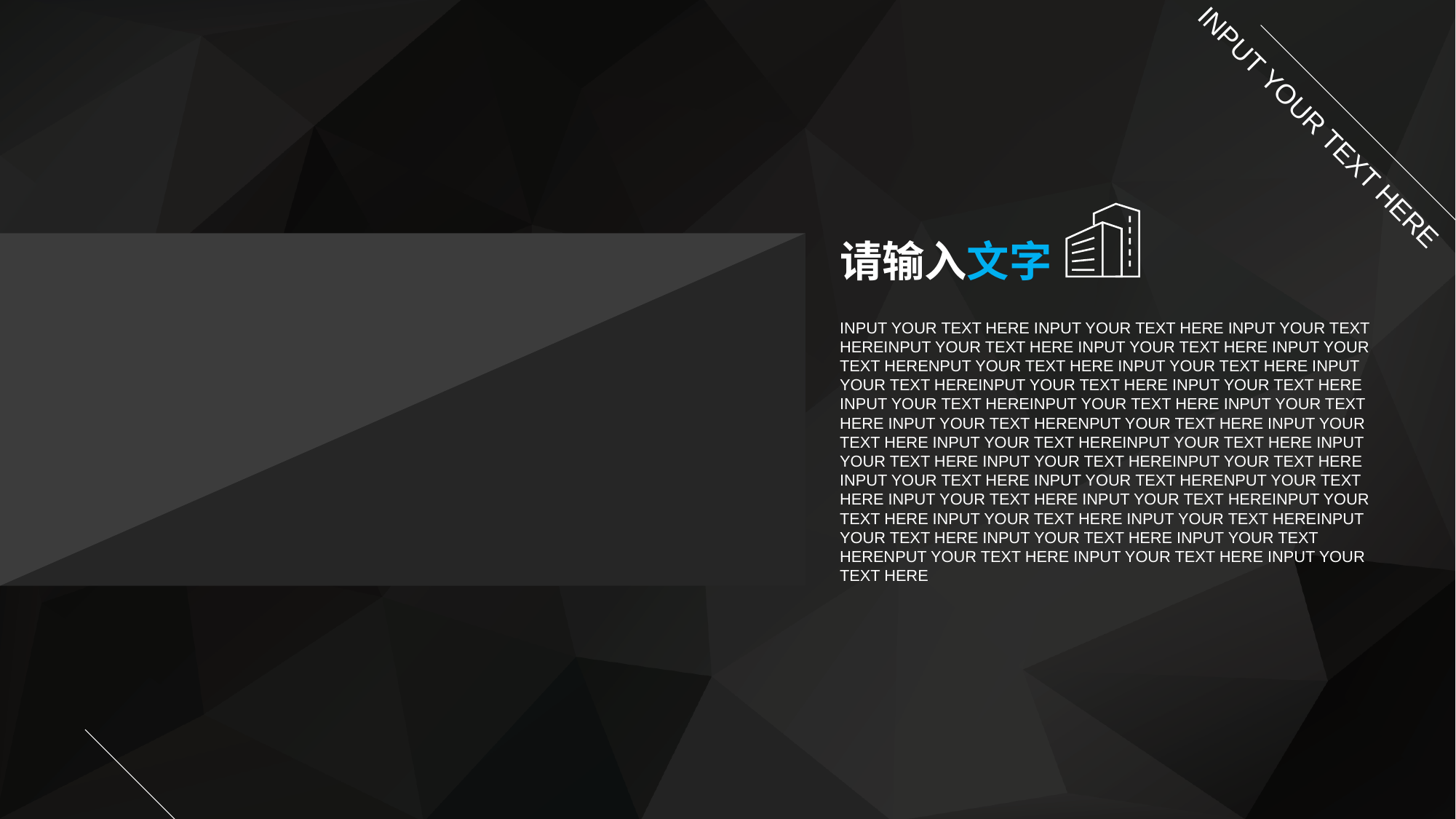

INPUT YOUR TEXT HERE

请输入文字
INPUT YOUR TEXT HERE INPUT YOUR TEXT HERE INPUT YOUR TEXT HEREINPUT YOUR TEXT HERE INPUT YOUR TEXT HERE INPUT YOUR TEXT HERENPUT YOUR TEXT HERE INPUT YOUR TEXT HERE INPUT YOUR TEXT HEREINPUT YOUR TEXT HERE INPUT YOUR TEXT HERE INPUT YOUR TEXT HEREINPUT YOUR TEXT HERE INPUT YOUR TEXT HERE INPUT YOUR TEXT HERENPUT YOUR TEXT HERE INPUT YOUR TEXT HERE INPUT YOUR TEXT HEREINPUT YOUR TEXT HERE INPUT YOUR TEXT HERE INPUT YOUR TEXT HEREINPUT YOUR TEXT HERE INPUT YOUR TEXT HERE INPUT YOUR TEXT HERENPUT YOUR TEXT HERE INPUT YOUR TEXT HERE INPUT YOUR TEXT HEREINPUT YOUR TEXT HERE INPUT YOUR TEXT HERE INPUT YOUR TEXT HEREINPUT YOUR TEXT HERE INPUT YOUR TEXT HERE INPUT YOUR TEXT HERENPUT YOUR TEXT HERE INPUT YOUR TEXT HERE INPUT YOUR TEXT HERE